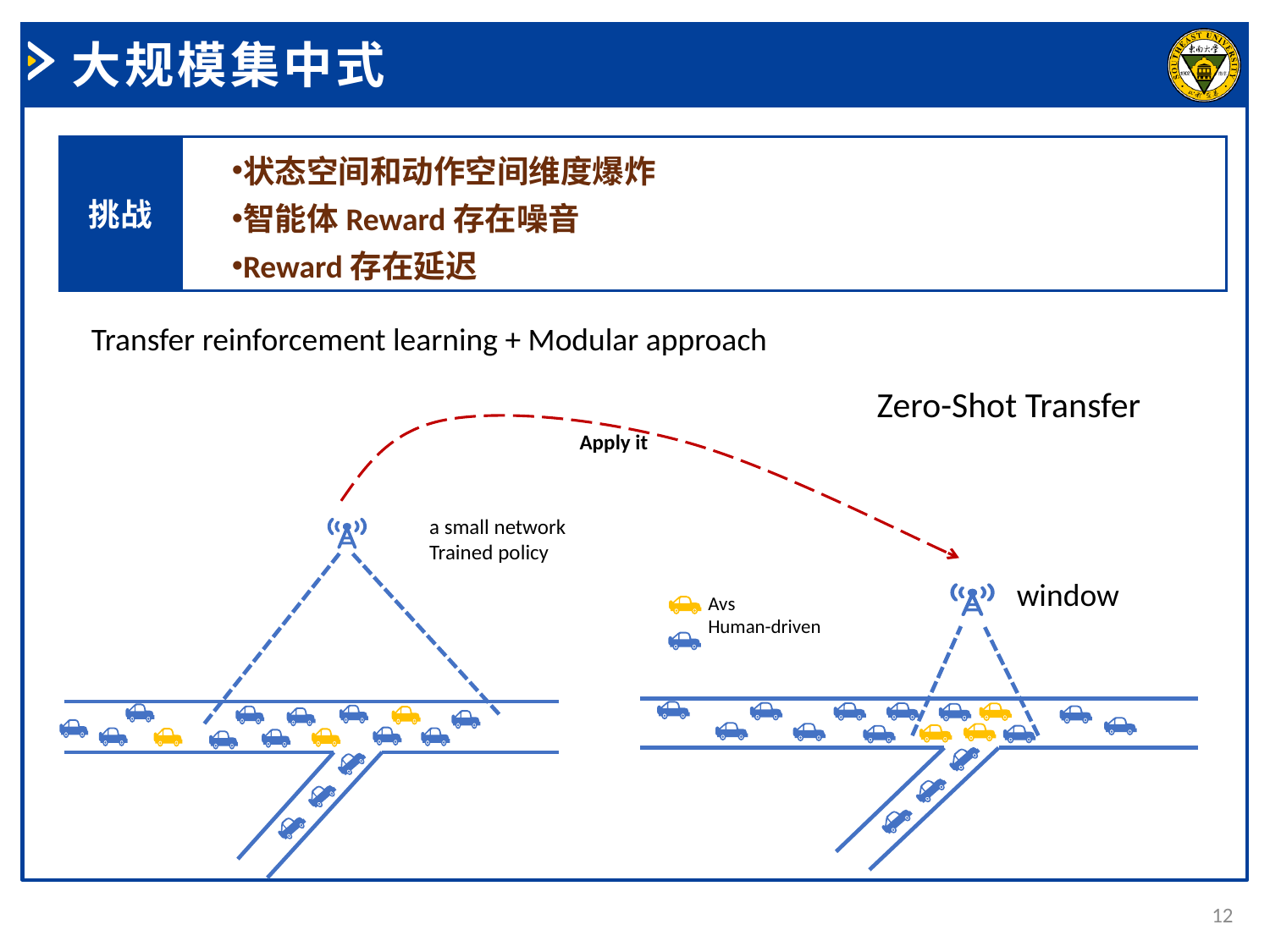

大规模集中式

状态空间和动作空间维度爆炸
智能体Reward存在噪音
Reward存在延迟

挑战

Transfer reinforcement learning + Modular approach

Zero-Shot Transfer

Apply it

a small network
Trained policy

window
Avs
Human-driven

12